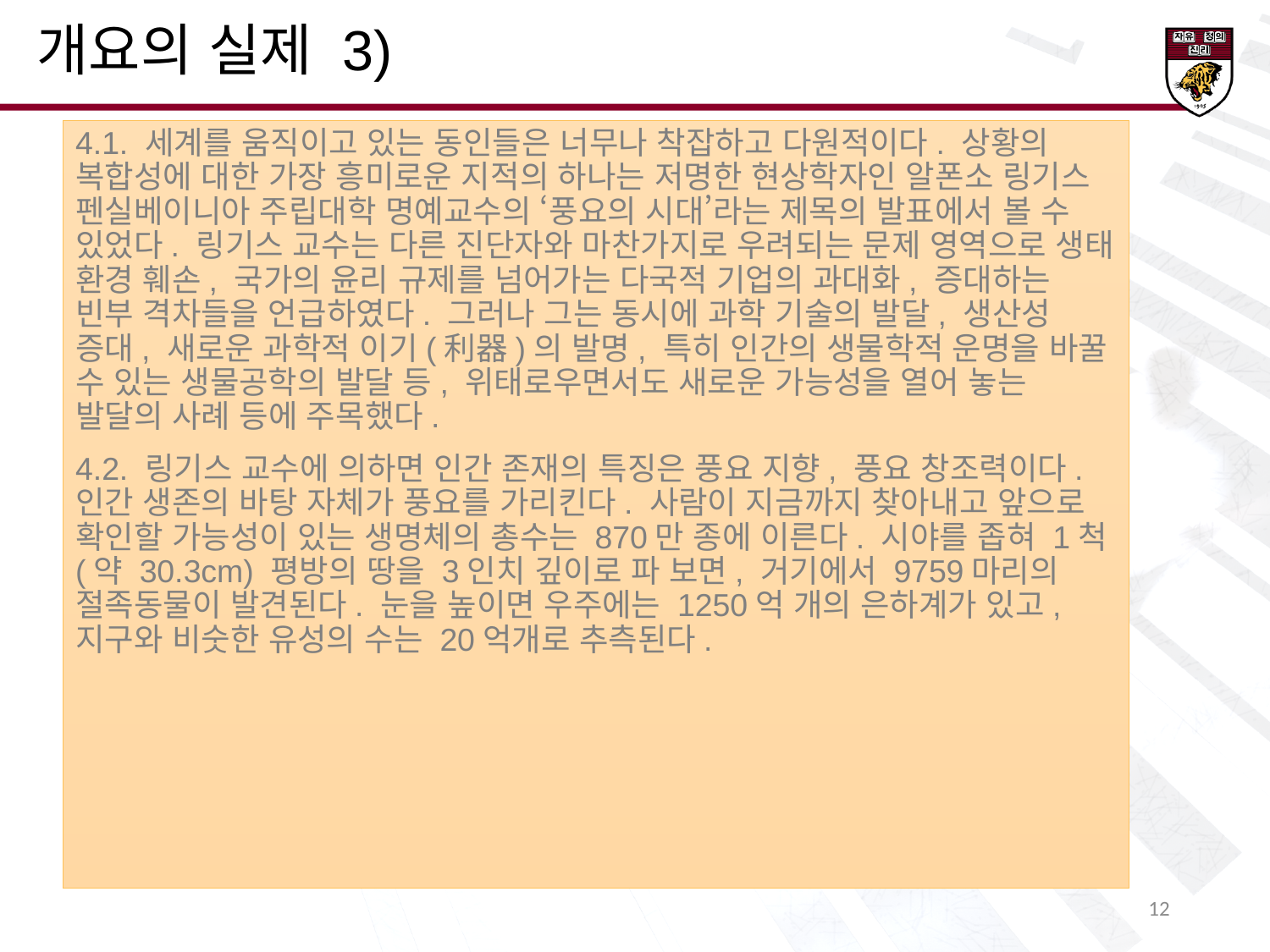

개요의 실제 3)
4.1. 세계를 움직이고 있는 동인들은 너무나 착잡하고 다원적이다. 상황의 복합성에 대한 가장 흥미로운 지적의 하나는 저명한 현상학자인 알폰소 링기스 펜실베이니아 주립대학 명예교수의 ‘풍요의 시대’라는 제목의 발표에서 볼 수 있었다. 링기스 교수는 다른 진단자와 마찬가지로 우려되는 문제 영역으로 생태 환경 훼손, 국가의 윤리 규제를 넘어가는 다국적 기업의 과대화, 증대하는 빈부 격차들을 언급하였다. 그러나 그는 동시에 과학 기술의 발달, 생산성 증대, 새로운 과학적 이기(利器)의 발명, 특히 인간의 생물학적 운명을 바꿀 수 있는 생물공학의 발달 등, 위태로우면서도 새로운 가능성을 열어 놓는 발달의 사례 등에 주목했다.
4.2. 링기스 교수에 의하면 인간 존재의 특징은 풍요 지향, 풍요 창조력이다. 인간 생존의 바탕 자체가 풍요를 가리킨다. 사람이 지금까지 찾아내고 앞으로 확인할 가능성이 있는 생명체의 총수는 870만 종에 이른다. 시야를 좁혀 1척(약 30.3cm) 평방의 땅을 3인치 깊이로 파 보면, 거기에서 9759마리의 절족동물이 발견된다. 눈을 높이면 우주에는 1250억 개의 은하계가 있고, 지구와 비숫한 유성의 수는 20억개로 추측된다.

12